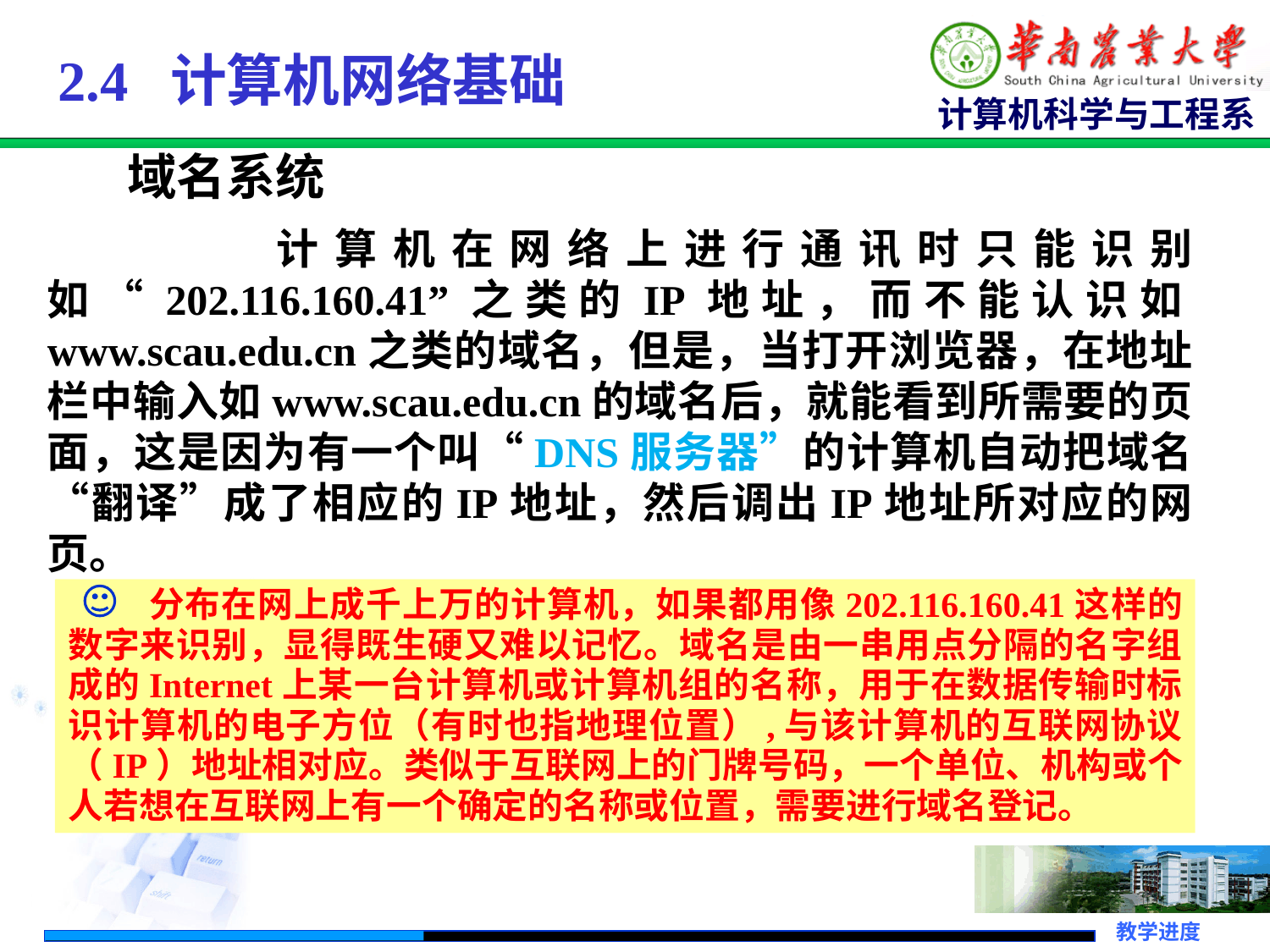

# 2.4  计算机网络基础
域名系统
        计算机在网络上进行通讯时只能识别如“202.116.160.41”之类的IP地址，而不能认识如www.scau.edu.cn之类的域名，但是，当打开浏览器，在地址栏中输入如www.scau.edu.cn的域名后，就能看到所需要的页面，这是因为有一个叫“DNS服务器”的计算机自动把域名“翻译”成了相应的IP地址，然后调出IP地址所对应的网页。

        分布在网上成千上万的计算机，如果都用像202.116.160.41这样的数字来识别，显得既生硬又难以记忆。域名是由一串用点分隔的名字组成的Internet上某一台计算机或计算机组的名称，用于在数据传输时标识计算机的电子方位（有时也指地理位置）,与该计算机的互联网协议（IP）地址相对应。类似于互联网上的门牌号码，一个单位、机构或个人若想在互联网上有一个确定的名称或位置，需要进行域名登记。